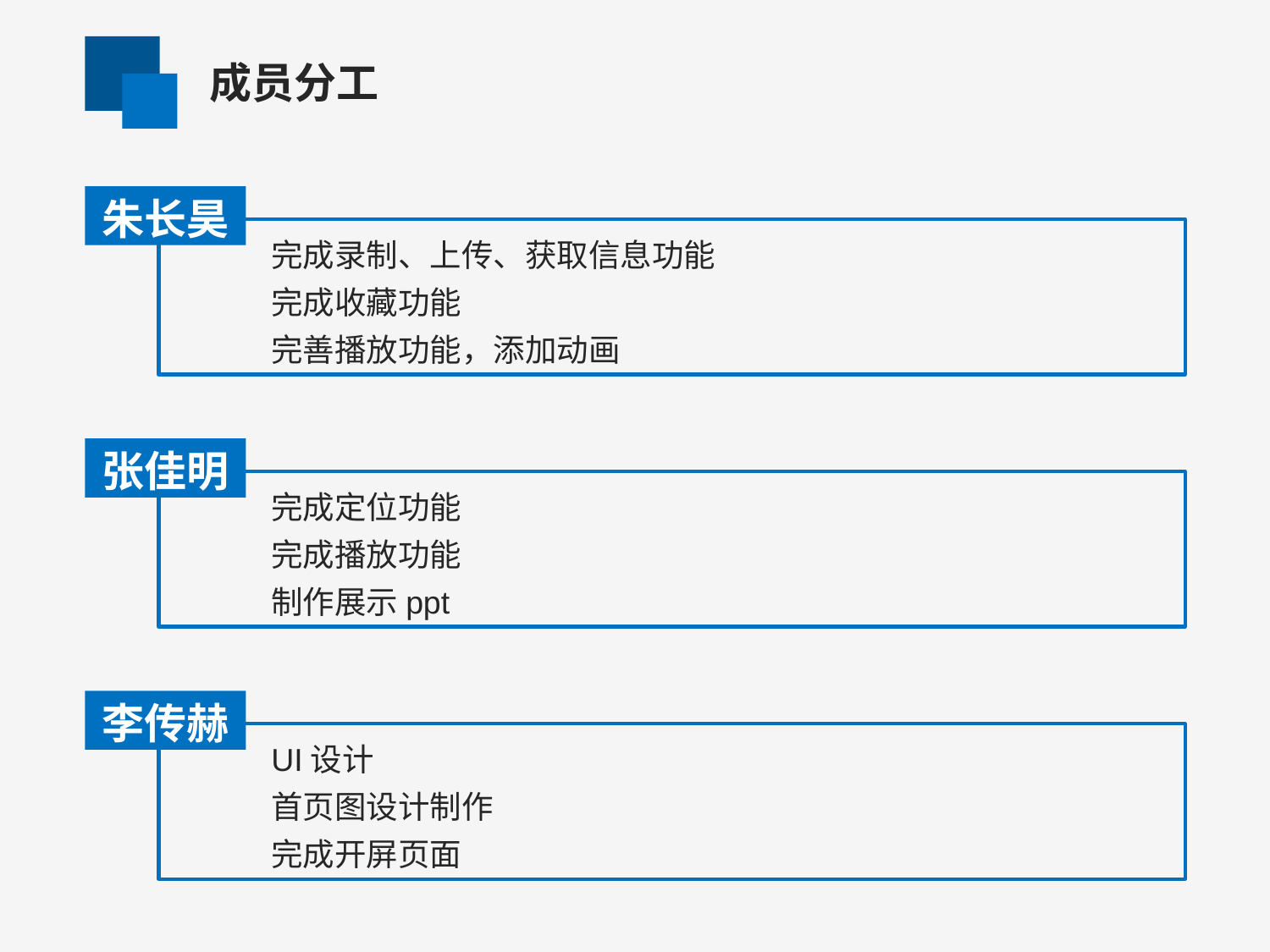

成员分工
朱长昊
完成录制、上传、获取信息功能
完成收藏功能
完善播放功能，添加动画
张佳明
完成定位功能
完成播放功能
制作展示ppt
李传赫
UI设计
首页图设计制作
完成开屏页面